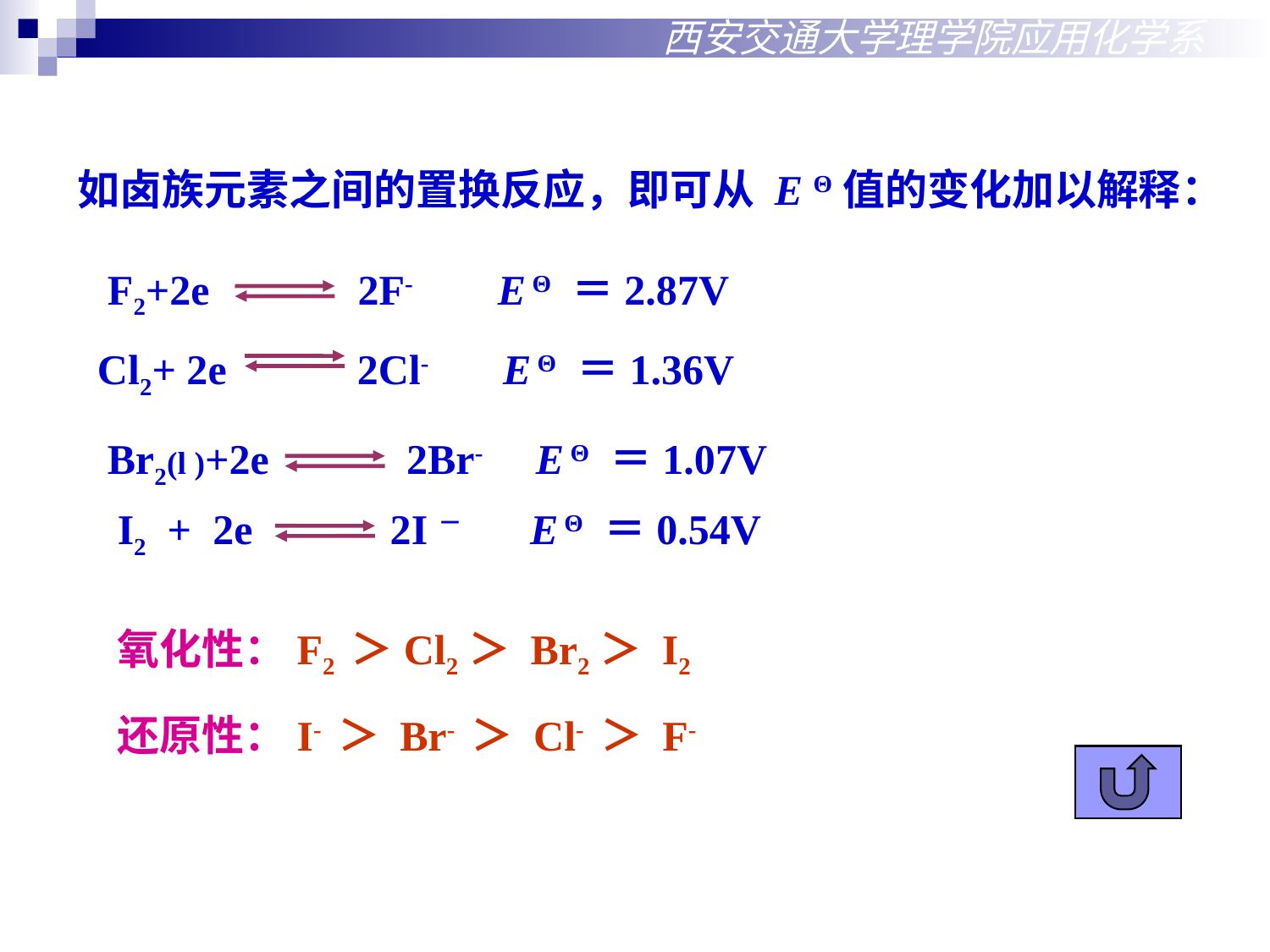

西安交通大学理学院应用化学系
如卤族元素之间的置换反应，即可从 E Θ值的变化加以解释：
F2+2e              2F-        E Θ ＝2.87V

Cl2+ 2e              2Cl-       E Θ ＝1.36V

Br2(l )+2e             2Br-     E Θ ＝1.07V

I2  +  2e             2I－      E Θ ＝0.54V

氧化性：F2 ＞Cl2＞ Br2＞ I2

还原性：I- ＞ Br- ＞ Cl- ＞ F-